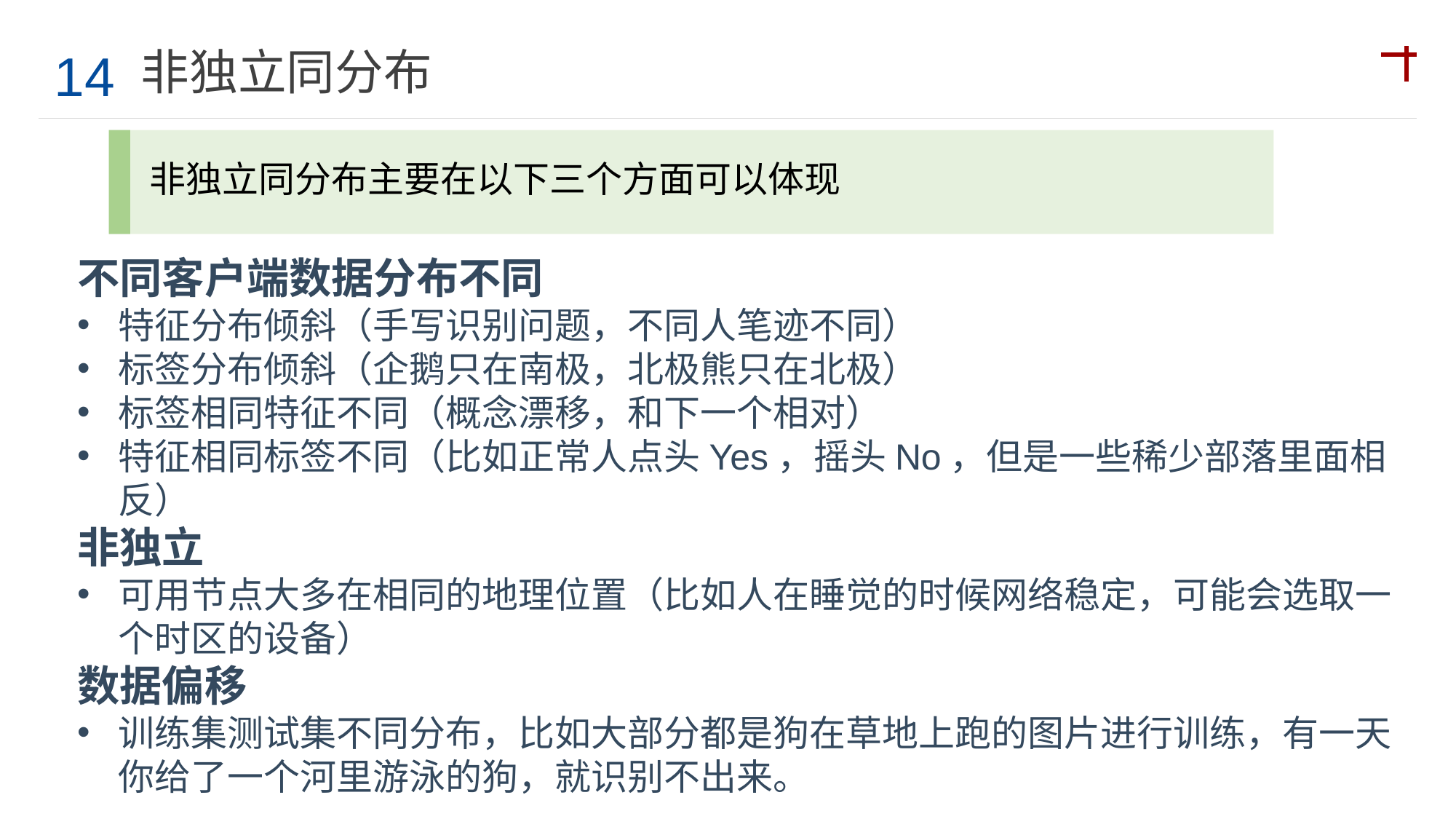

非独立同分布
14

非独立同分布主要在以下三个方面可以体现
不同客户端数据分布不同
特征分布倾斜（手写识别问题，不同人笔迹不同）
标签分布倾斜（企鹅只在南极，北极熊只在北极）
标签相同特征不同（概念漂移，和下一个相对）
特征相同标签不同（比如正常人点头Yes，摇头No，但是一些稀少部落里面相反）
非独立
可用节点大多在相同的地理位置（比如人在睡觉的时候网络稳定，可能会选取一个时区的设备）
数据偏移
训练集测试集不同分布，比如大部分都是狗在草地上跑的图片进行训练，有一天你给了一个河里游泳的狗，就识别不出来。